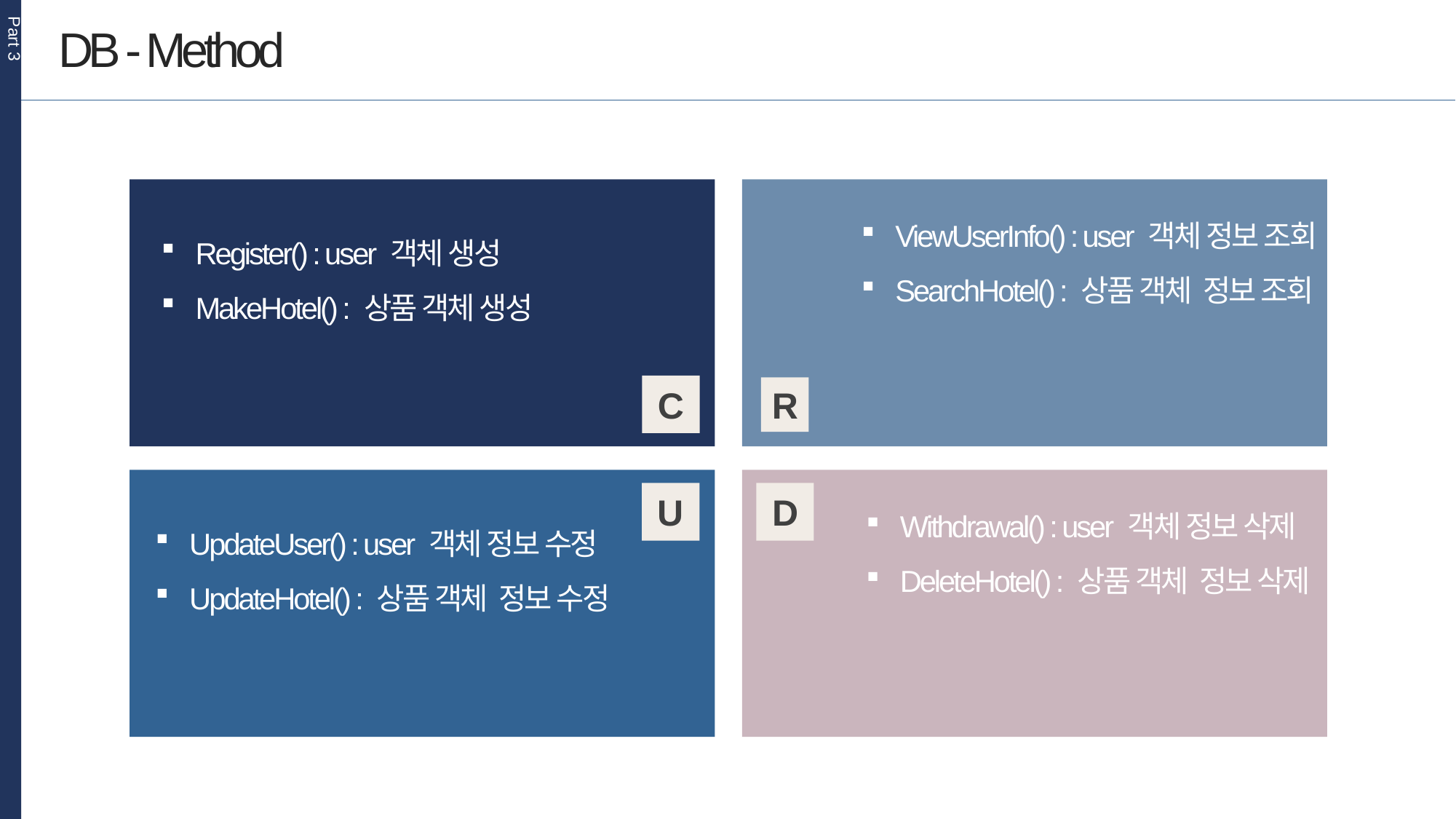

Part 3
DB - Method

ViewUserInfo() : user 객체 정보 조회
SearchHotel() : 상품 객체  정보 조회
Register() : user 객체 생성
MakeHotel() : 상품 객체 생성

C
R

Withdrawal() : user 객체 정보 삭제
DeleteHotel() : 상품 객체  정보 삭제
D
U
UpdateUser() : user 객체 정보 수정
UpdateHotel() : 상품 객체  정보 수정